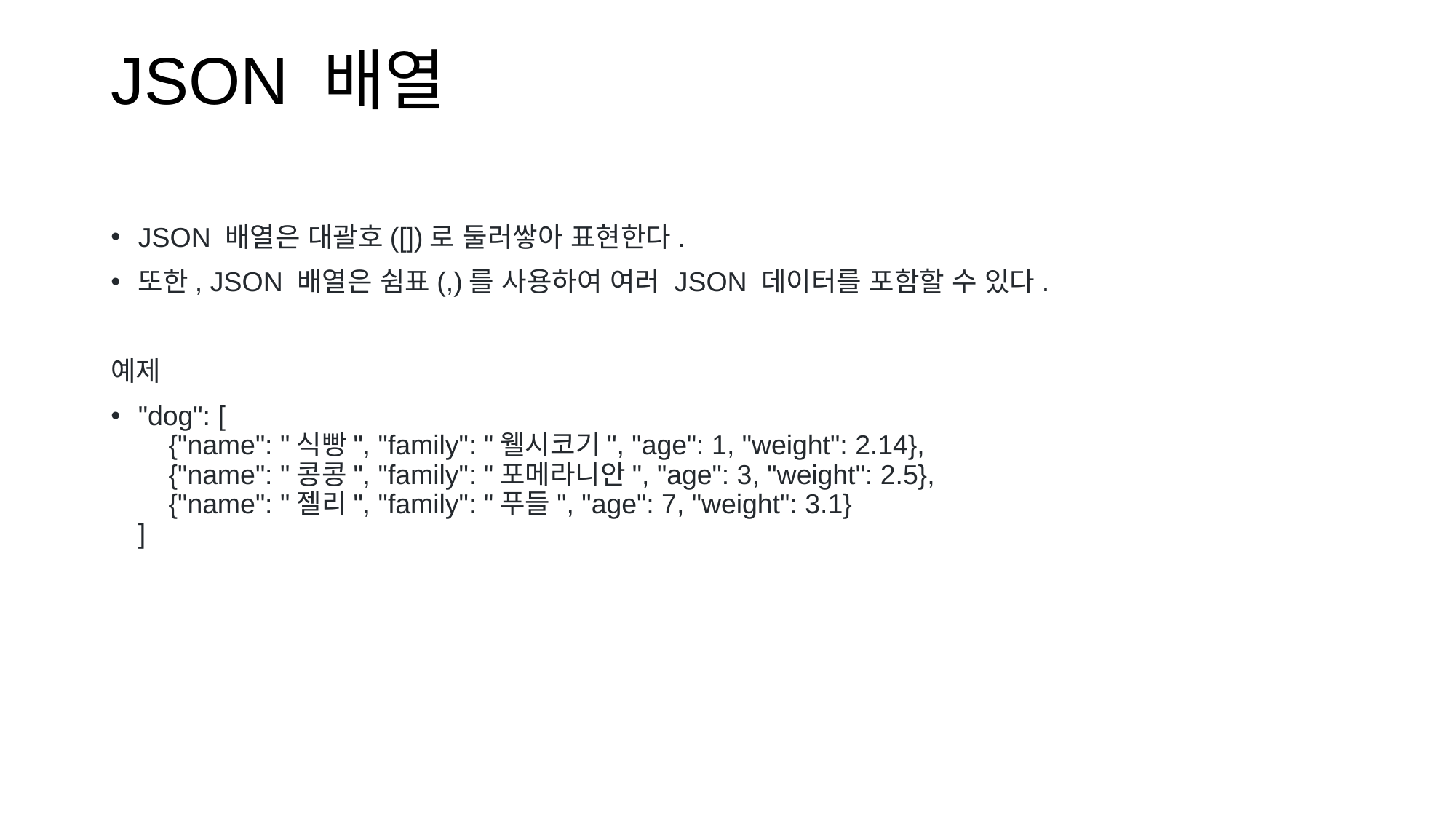

# JSON 배열
JSON 배열은 대괄호([])로 둘러쌓아 표현한다.
또한, JSON 배열은 쉼표(,)를 사용하여 여러 JSON 데이터를 포함할 수 있다.

예제
"dog": [
    {"name": "식빵", "family": "웰시코기", "age": 1, "weight": 2.14},
    {"name": "콩콩", "family": "포메라니안", "age": 3, "weight": 2.5},
    {"name": "젤리", "family": "푸들", "age": 7, "weight": 3.1}
]